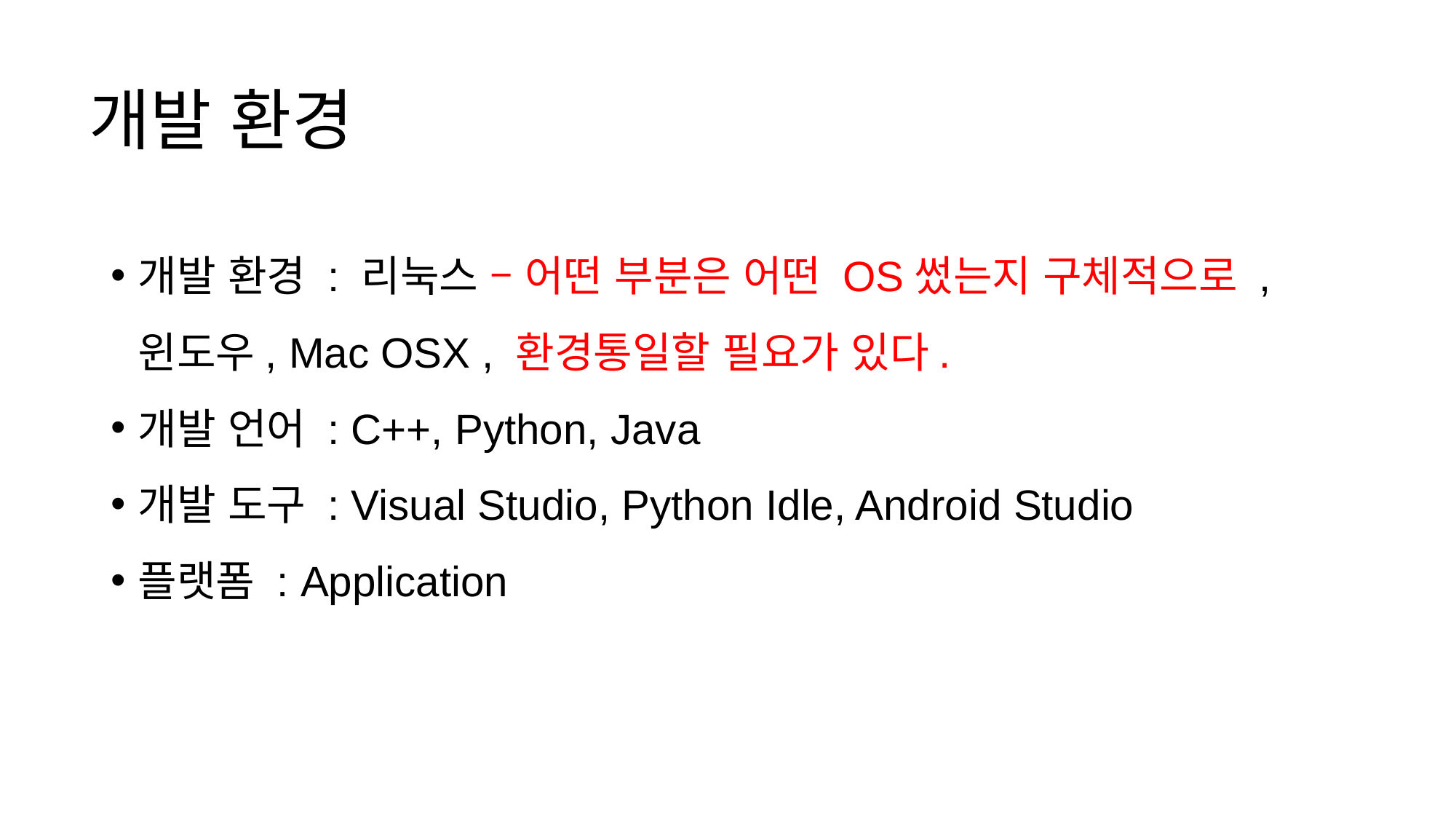

# 개발 환경
개발 환경 : 리눅스 – 어떤 부분은 어떤 OS썼는지 구체적으로 , 윈도우, Mac OSX , 환경통일할 필요가 있다.
개발 언어 : C++, Python, Java
개발 도구 : Visual Studio, Python Idle, Android Studio
플랫폼 : Application